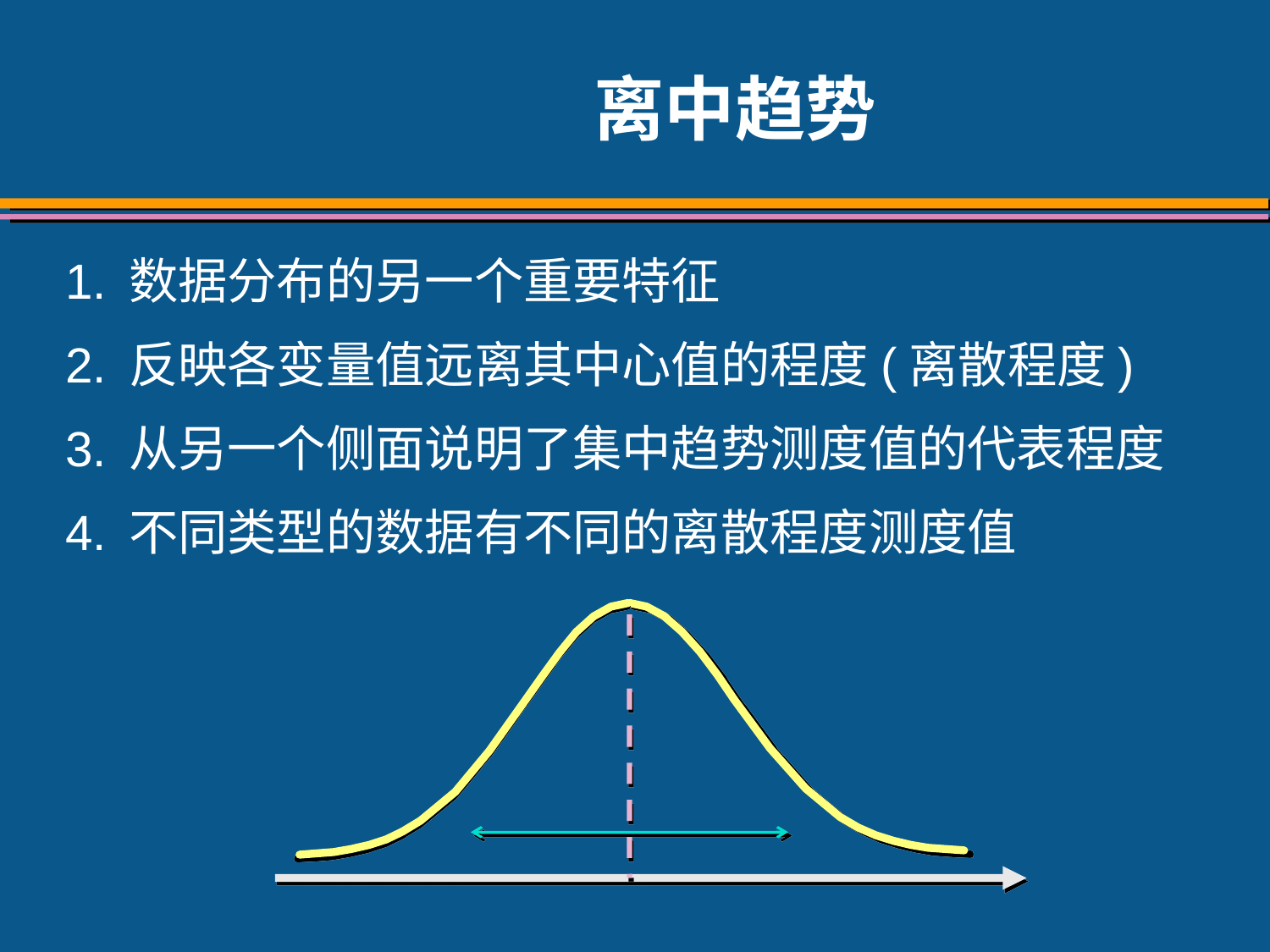

# 离中趋势
数据分布的另一个重要特征
反映各变量值远离其中心值的程度(离散程度)
从另一个侧面说明了集中趋势测度值的代表程度
不同类型的数据有不同的离散程度测度值